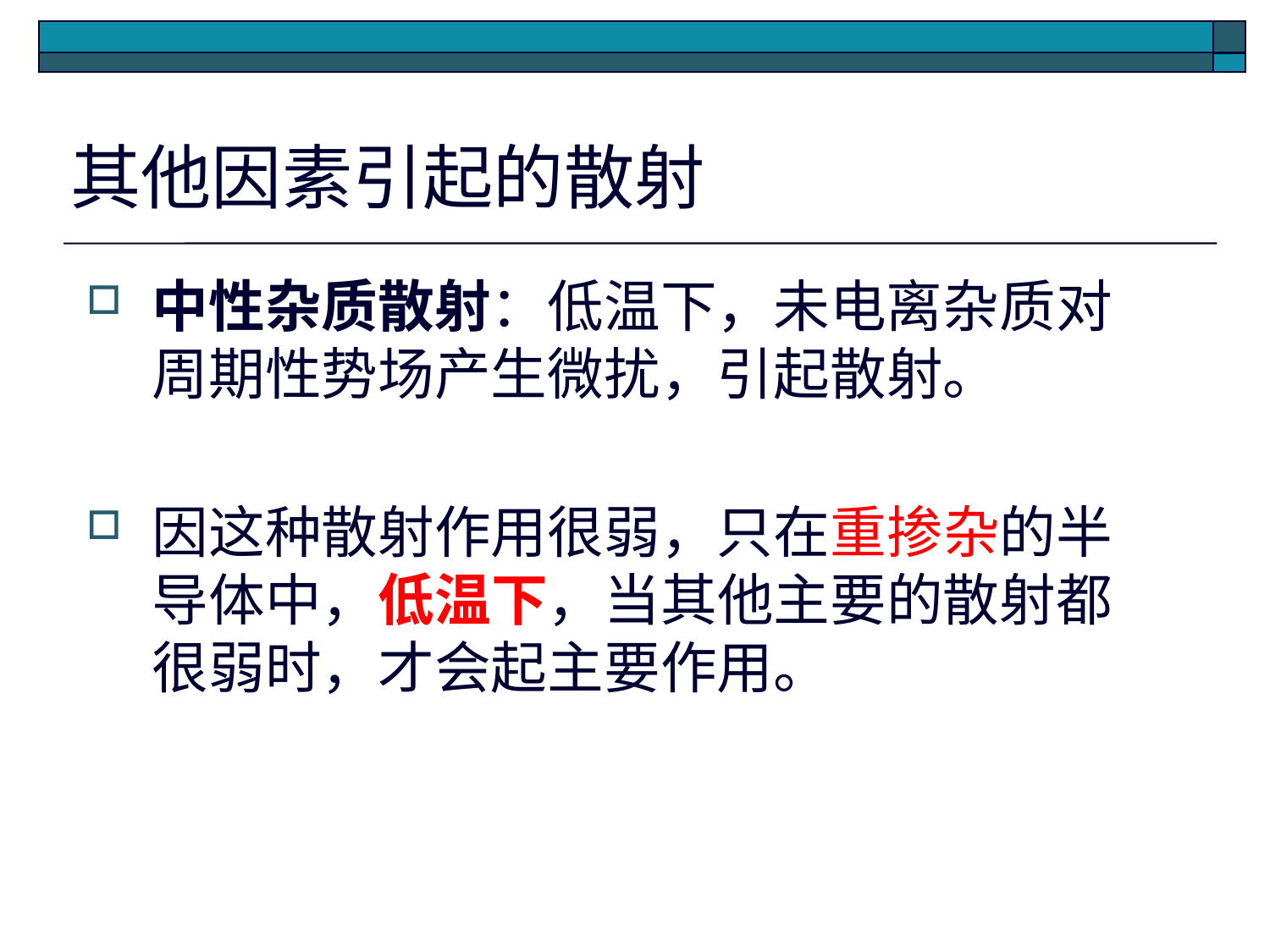

其他因素引起的散射
中性杂质散射：低温下，未电离杂质对周期性势场产生微扰，引起散射。

因这种散射作用很弱，只在重掺杂的半导体中，低温下，当其他主要的散射都很弱时，才会起主要作用。
7